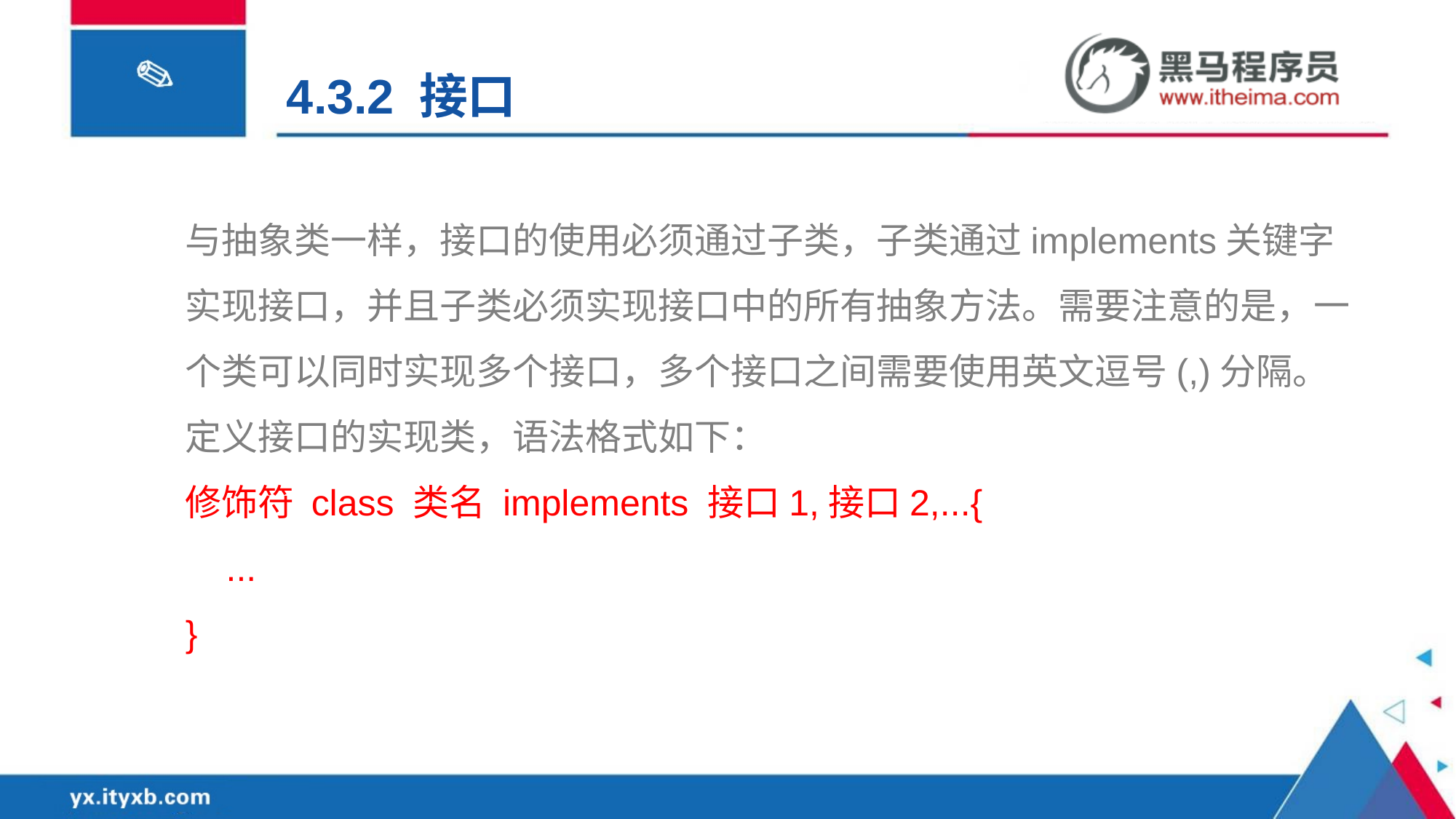

4.3.2 接口
与抽象类一样，接口的使用必须通过子类，子类通过implements关键字实现接口，并且子类必须实现接口中的所有抽象方法。需要注意的是，一个类可以同时实现多个接口，多个接口之间需要使用英文逗号(,)分隔。
定义接口的实现类，语法格式如下：
修饰符 class 类名 implements 接口1,接口2,...{
    ...
}